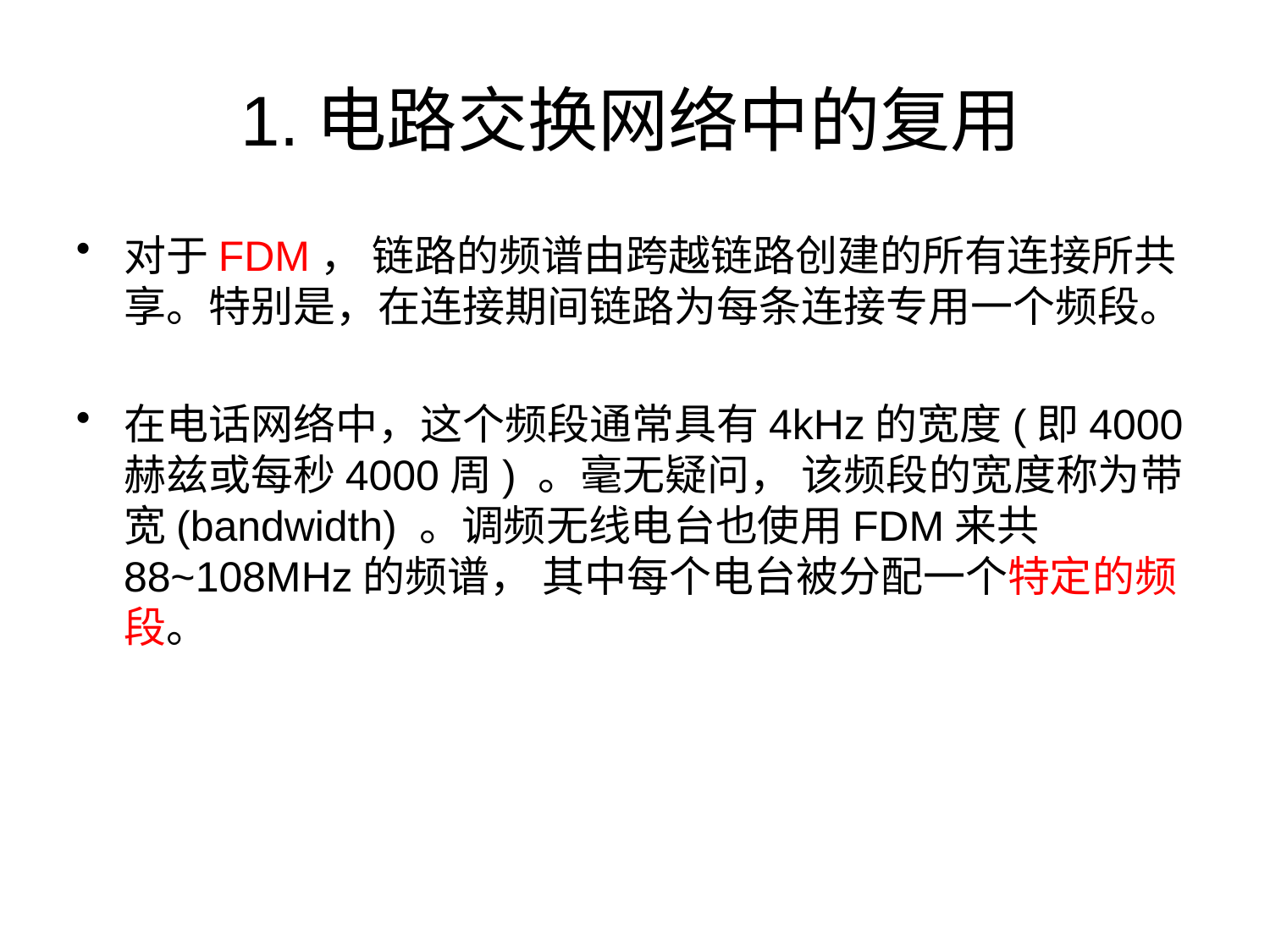

# 1.电路交换网络中的复用
对于FDM， 链路的频谱由跨越链路创建的所有连接所共享。特别是，在连接期间链路为每条连接专用一个频段。

在电话网络中，这个频段通常具有4kHz的宽度(即4000赫兹或每秒4000周) 。毫无疑问， 该频段的宽度称为带宽(bandwidth) 。调频无线电台也使用FDM来共88~108MHz的频谱， 其中每个电台被分配一个特定的频段。